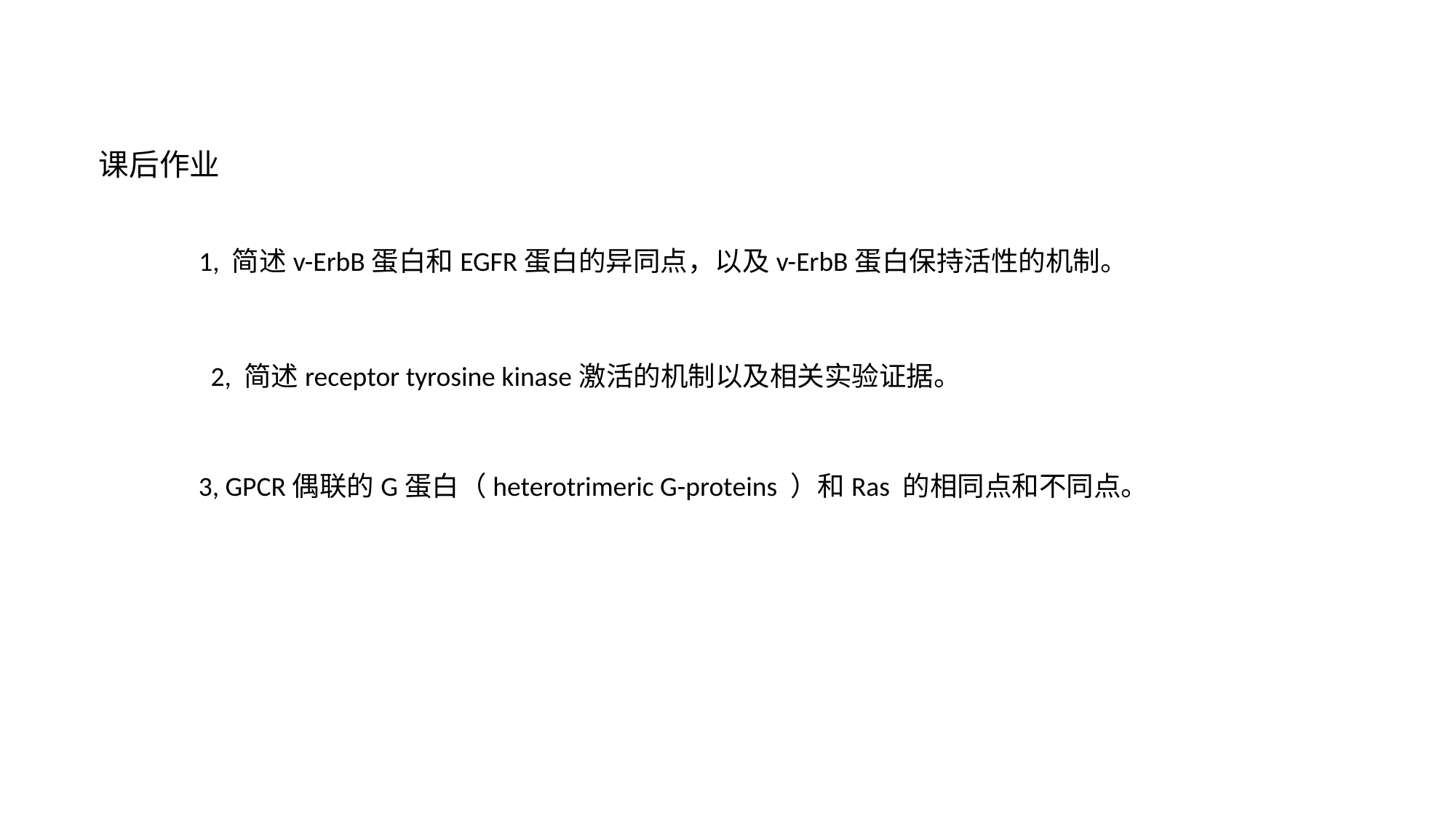

课后作业
1, 简述v-ErbB蛋白和EGFR蛋白的异同点，以及v-ErbB蛋白保持活性的机制。
2, 简述receptor tyrosine kinase激活的机制以及相关实验证据。
3, GPCR偶联的G蛋白（heterotrimeric G-proteins ）和Ras 的相同点和不同点。